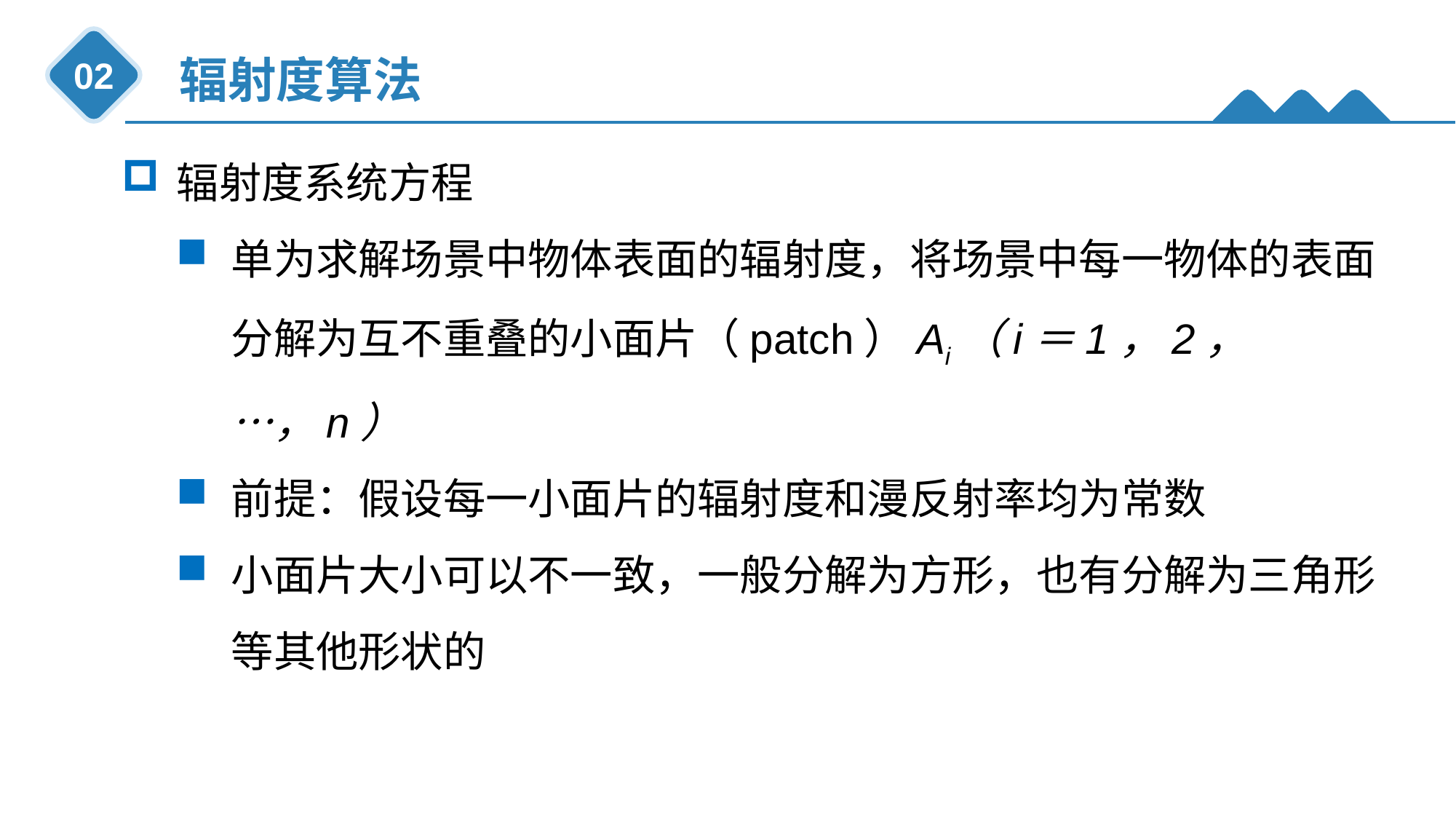

辐射度算法
02

辐射度系统方程
单为求解场景中物体表面的辐射度，将场景中每一物体的表面分解为互不重叠的小面片（patch）Ai（i＝1，2，…，n）
前提：假设每一小面片的辐射度和漫反射率均为常数
小面片大小可以不一致，一般分解为方形，也有分解为三角形等其他形状的